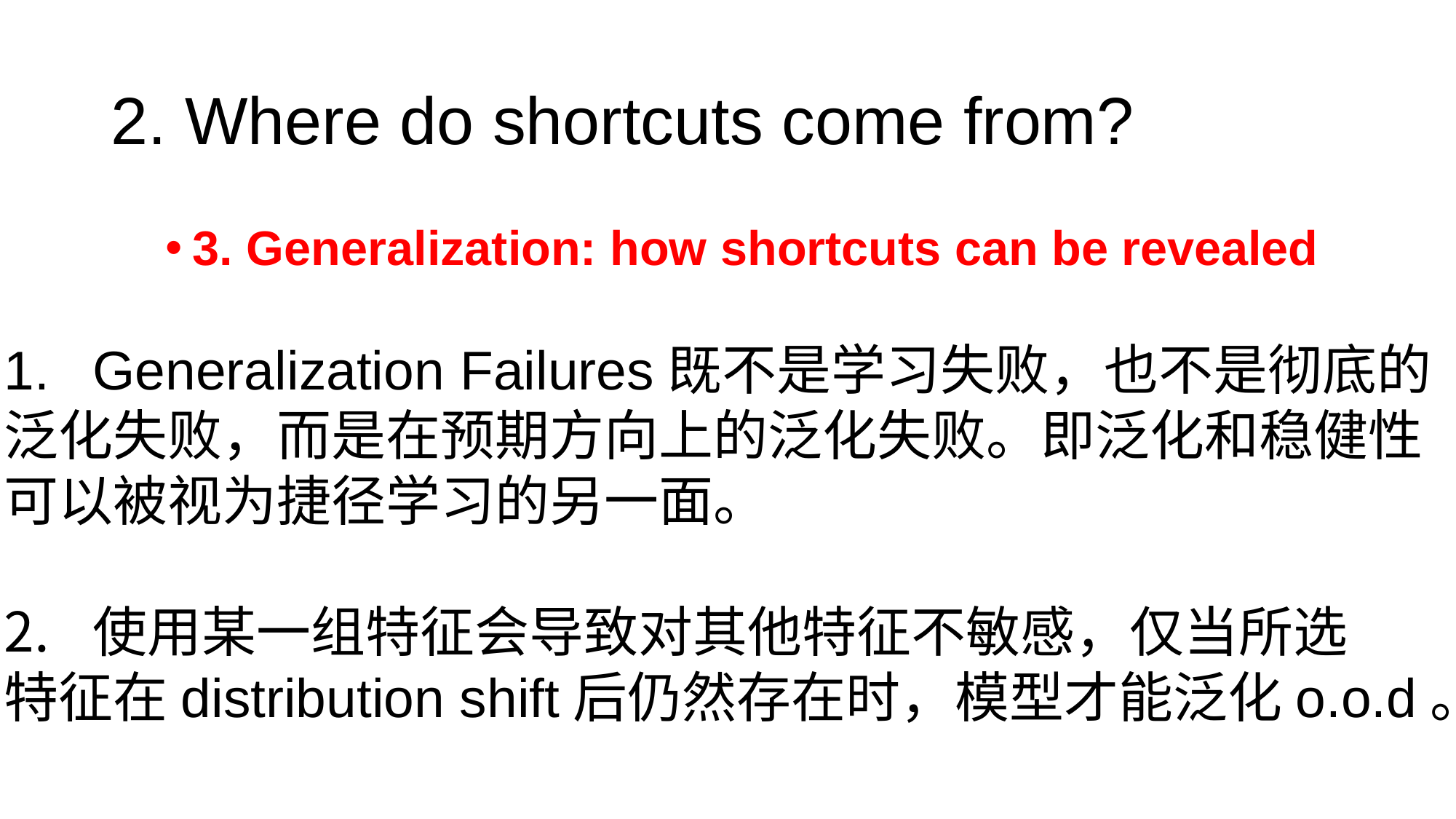

# 2. Where do shortcuts come from?
3. Generalization: how shortcuts can be revealed
Generalization Failures既不是学习失败，也不是彻底的
泛化失败，而是在预期方向上的泛化失败。即泛化和稳健性
可以被视为捷径学习的另一面。

使用某一组特征会导致对其他特征不敏感，仅当所选
特征在distribution shift后仍然存在时，模型才能泛化o.o.d。